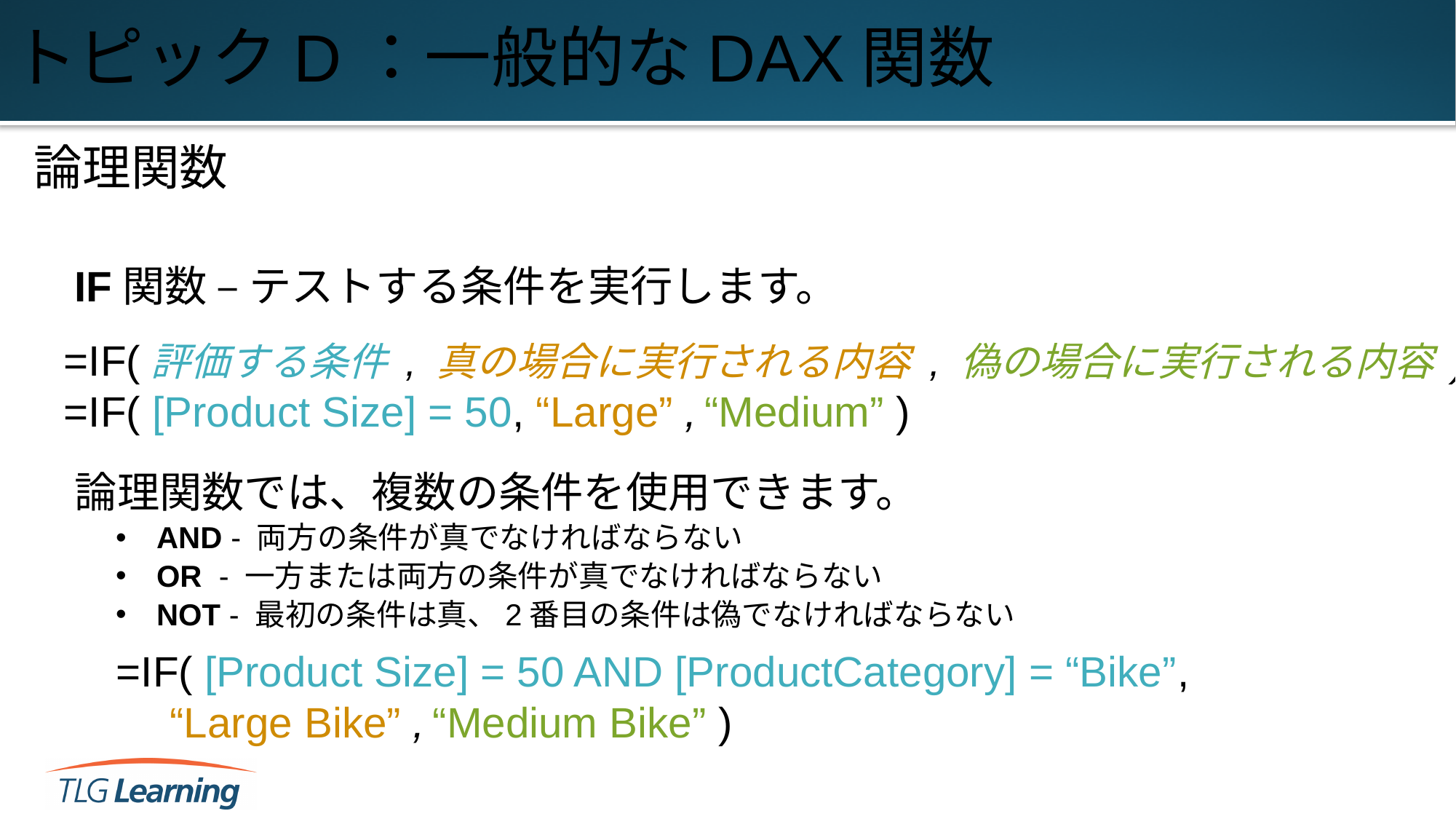

# トピックD：一般的なDAX関数
論理関数

IF関数 – テストする条件を実行します。

論理関数では、複数の条件を使用できます。
AND - 両方の条件が真でなければならない
OR  - 一方または両方の条件が真でなければならない
NOT - 最初の条件は真、2番目の条件は偽でなければならない

=IF(評価する条件 , 真の場合に実行される内容 , 偽の場合に実行される内容 )
=IF( [Product Size] = 50, “Large” , “Medium” )
=IF( [Product Size] = 50 AND [ProductCategory] = “Bike”,
       “Large Bike” , “Medium Bike” )